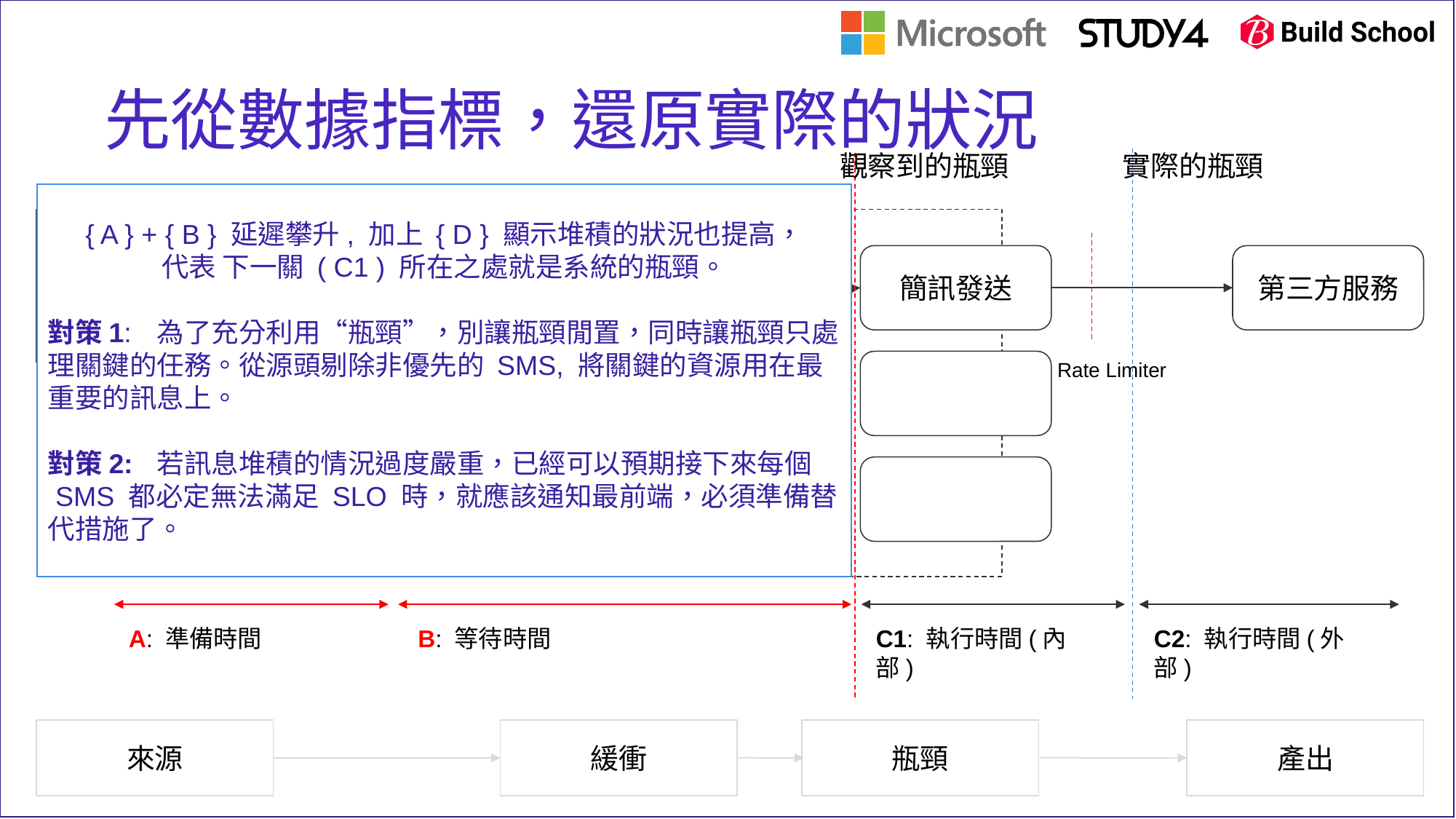

# 先從數據指標，還原實際的狀況

觀察到的瓶頸
實際的瓶頸
{ A } + { B } 延遲攀升, 加上 { D } 顯示堆積的狀況也提高，
代表 下一關 ( C1 ) 所在之處就是系統的瓶頸。

對策1:	為了充分利用“瓶頸”，別讓瓶頸閒置，同時讓瓶頸只處理關鍵的任務。從源頭剔除非優先的 SMS, 將關鍵的資源用在最重要的訊息上。

對策2: 	若訊息堆積的情況過度嚴重，已經可以預期接下來每個
 SMS 都必定無法滿足 SLO 時，就應該通知最前端，必須準備替代措施了。
前台 (消費者)

D: Queue Length
簡訊發送
第三方服務
Rate Limiter

A: 準備時間
B: 等待時間
C1: 執行時間(內部)
C2: 執行時間(外部)
來源
緩衝
瓶頸
產出